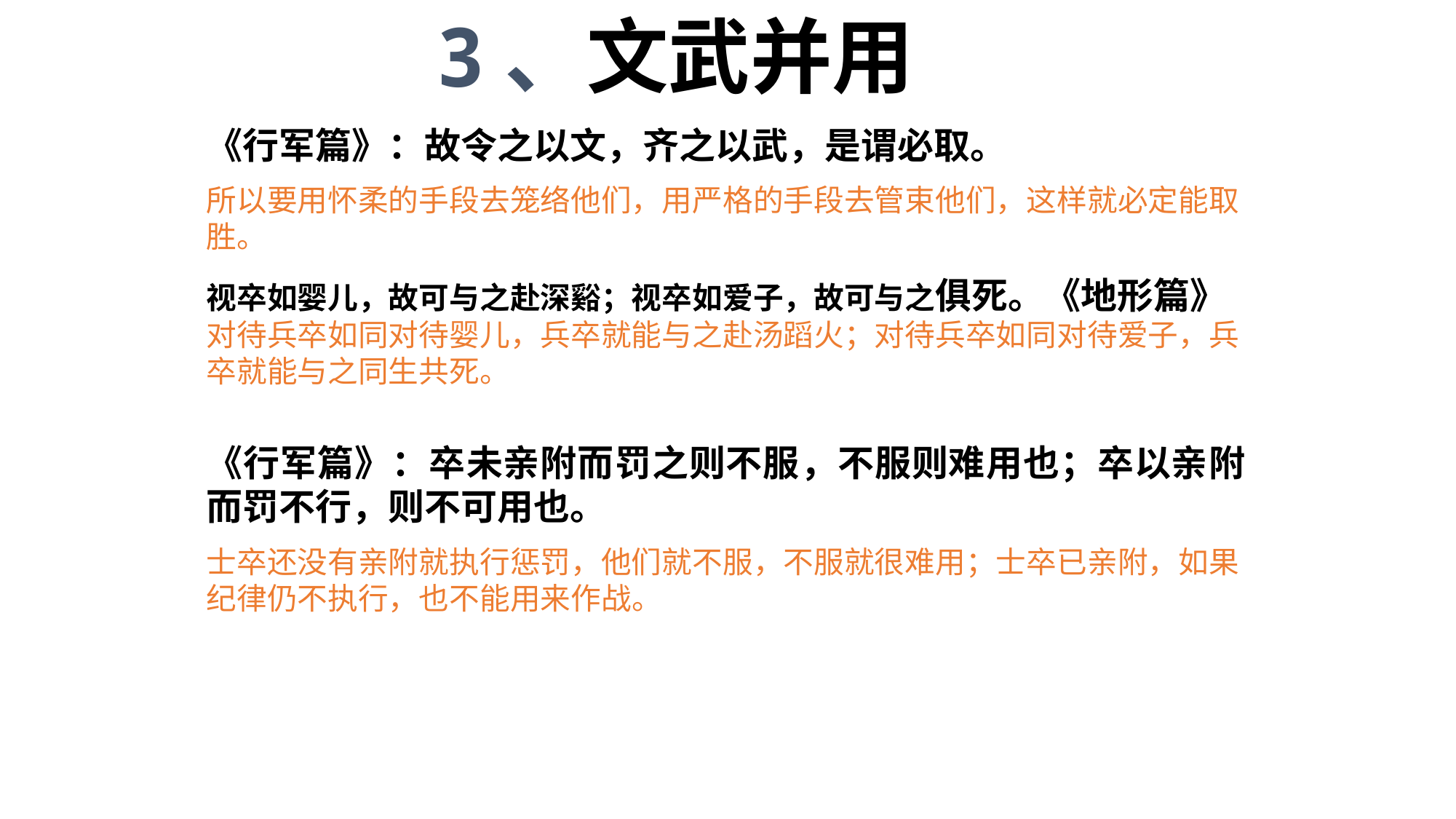

3、文武并用
《行军篇》：故令之以文，齐之以武，是谓必取。
所以要用怀柔的手段去笼络他们，用严格的手段去管束他们，这样就必定能取胜。
视卒如婴儿，故可与之赴深谿；视卒如爱子，故可与之俱死。《地形篇》
对待兵卒如同对待婴儿，兵卒就能与之赴汤蹈火；对待兵卒如同对待爱子，兵卒就能与之同生共死。

《行军篇》：卒未亲附而罚之则不服，不服则难用也；卒以亲附而罚不行，则不可用也。
士卒还没有亲附就执行惩罚，他们就不服，不服就很难用；士卒已亲附，如果纪律仍不执行，也不能用来作战。